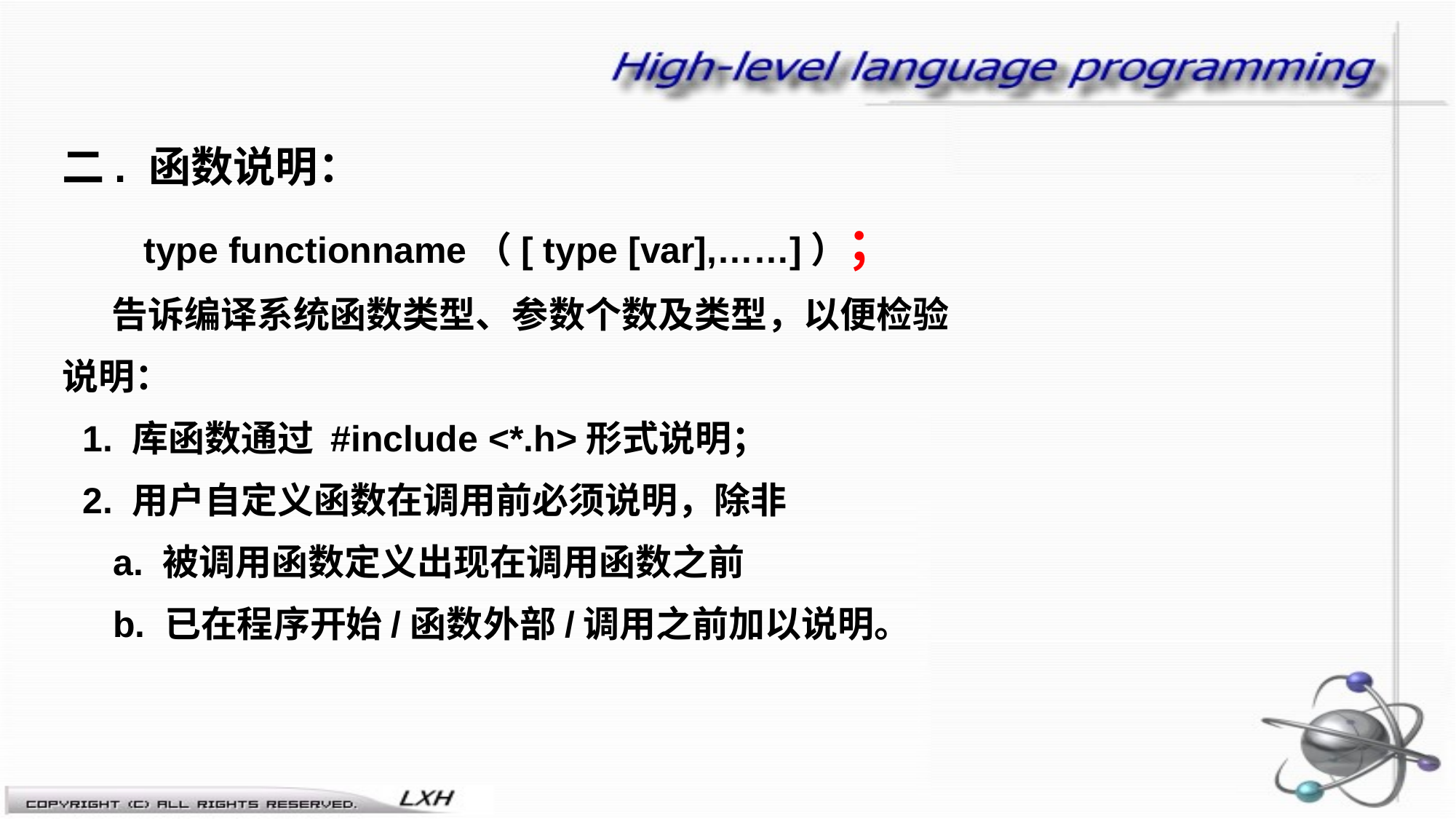

二. 函数说明：
        type functionname（[ type [var],……]）；
     告诉编译系统函数类型、参数个数及类型，以便检验
说明：
  1. 库函数通过 #include <*.h>形式说明；
  2. 用户自定义函数在调用前必须说明，除非
     a. 被调用函数定义出现在调用函数之前
     b. 已在程序开始/函数外部/调用之前加以说明。